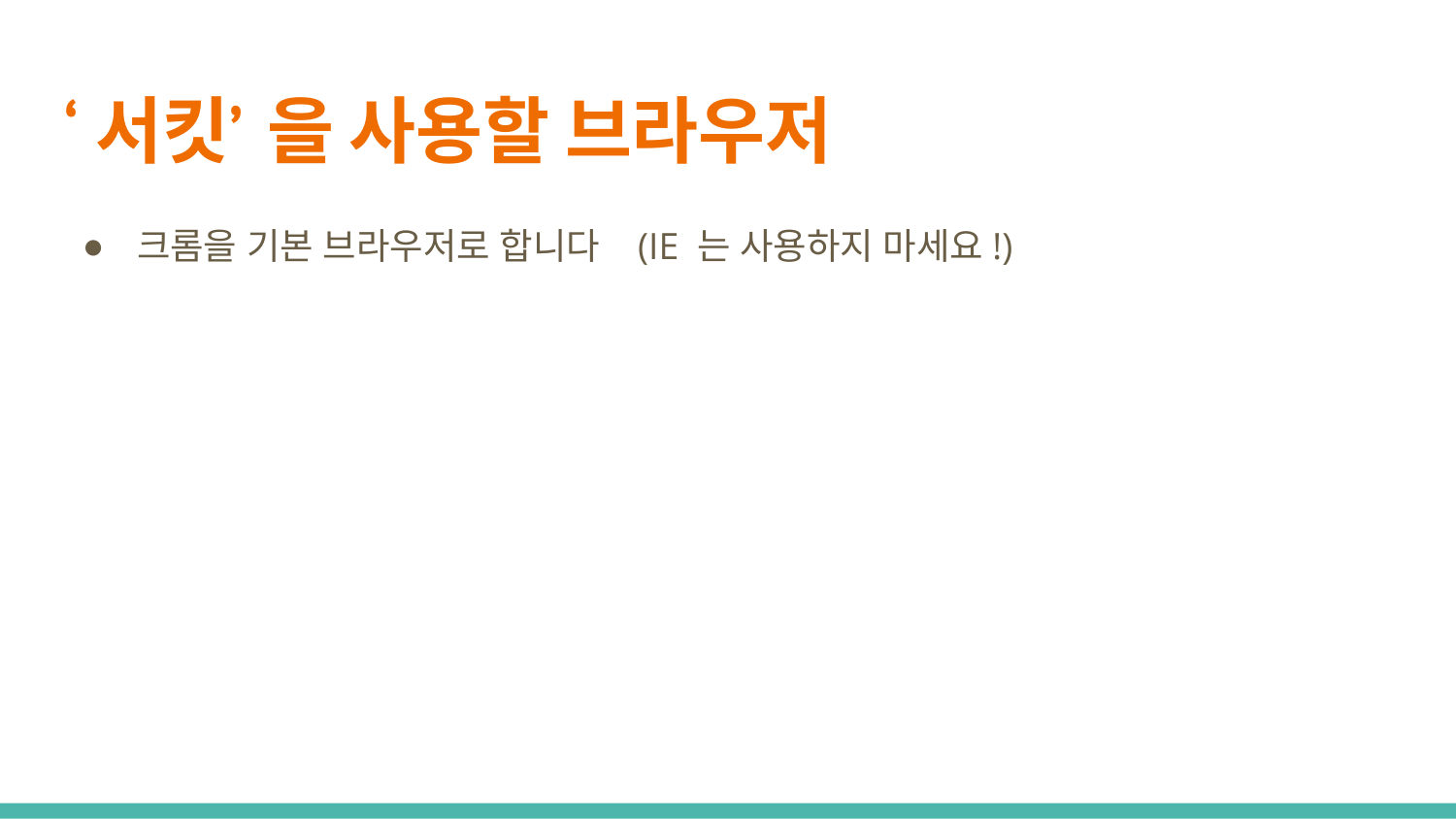

# ‘서킷’  을 사용할 브라우저
크롬을 기본 브라우저로 합니다   (IE 는 사용하지 마세요!)